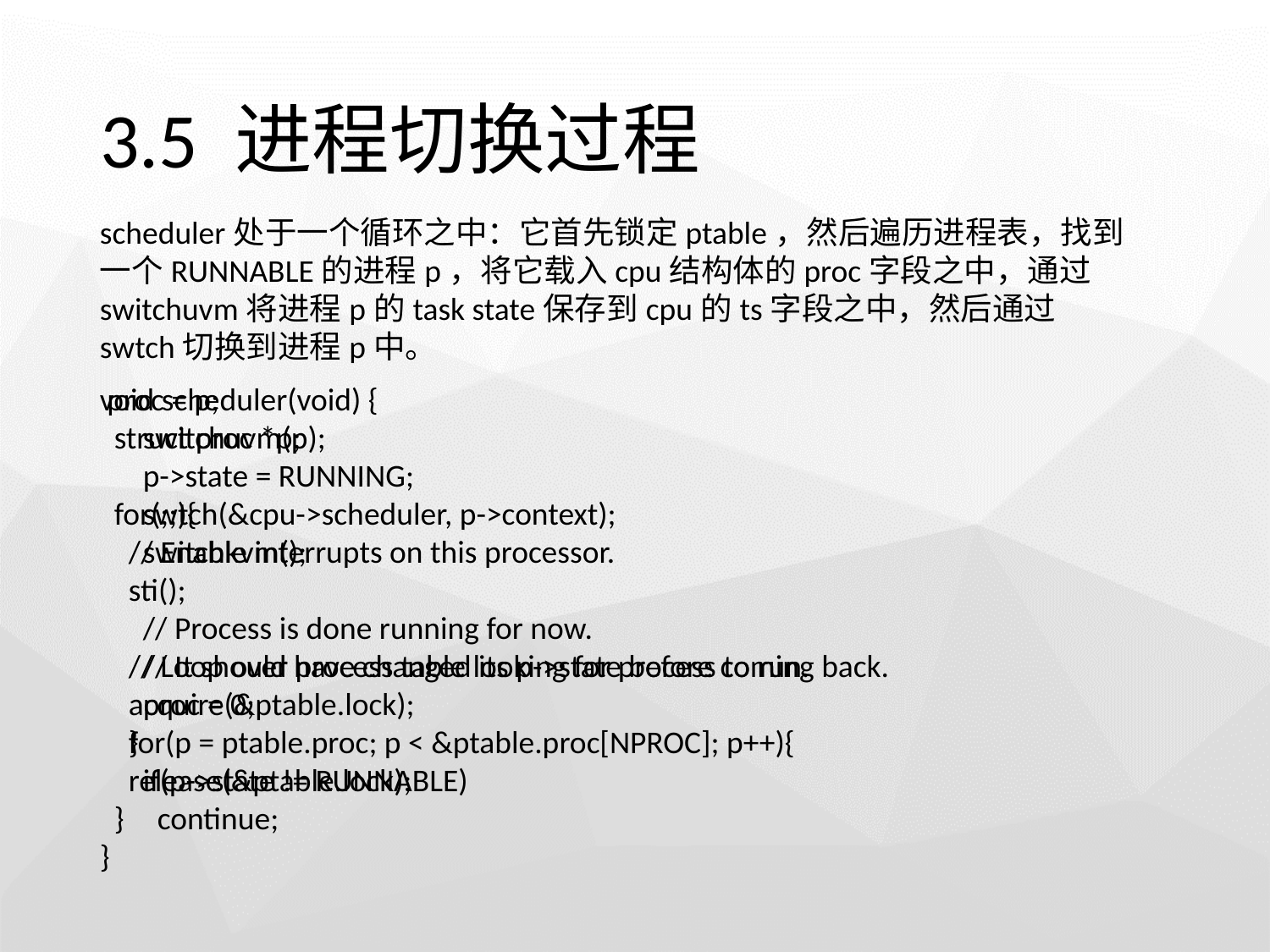

# 3.5 进程切换过程
scheduler处于一个循环之中：它首先锁定ptable，然后遍历进程表，找到一个RUNNABLE的进程p，将它载入cpu结构体的proc字段之中，通过switchuvm将进程p的task state保存到cpu的ts字段之中，然后通过swtch切换到进程p中。
 proc = p;
      switchuvm(p);
      p->state = RUNNING;
      swtch(&cpu->scheduler, p->context);
      switchkvm();

      // Process is done running for now.
      // It should have changed its p->state before coming back.
      proc = 0;
    }
    release(&ptable.lock);
  }
}
void scheduler(void) {
  struct proc *p;

  for(;;){
    // Enable interrupts on this processor.
    sti();

    // Loop over process table looking for process to run.
    acquire(&ptable.lock);
    for(p = ptable.proc; p < &ptable.proc[NPROC]; p++){
      if(p->state != RUNNABLE)
        continue;